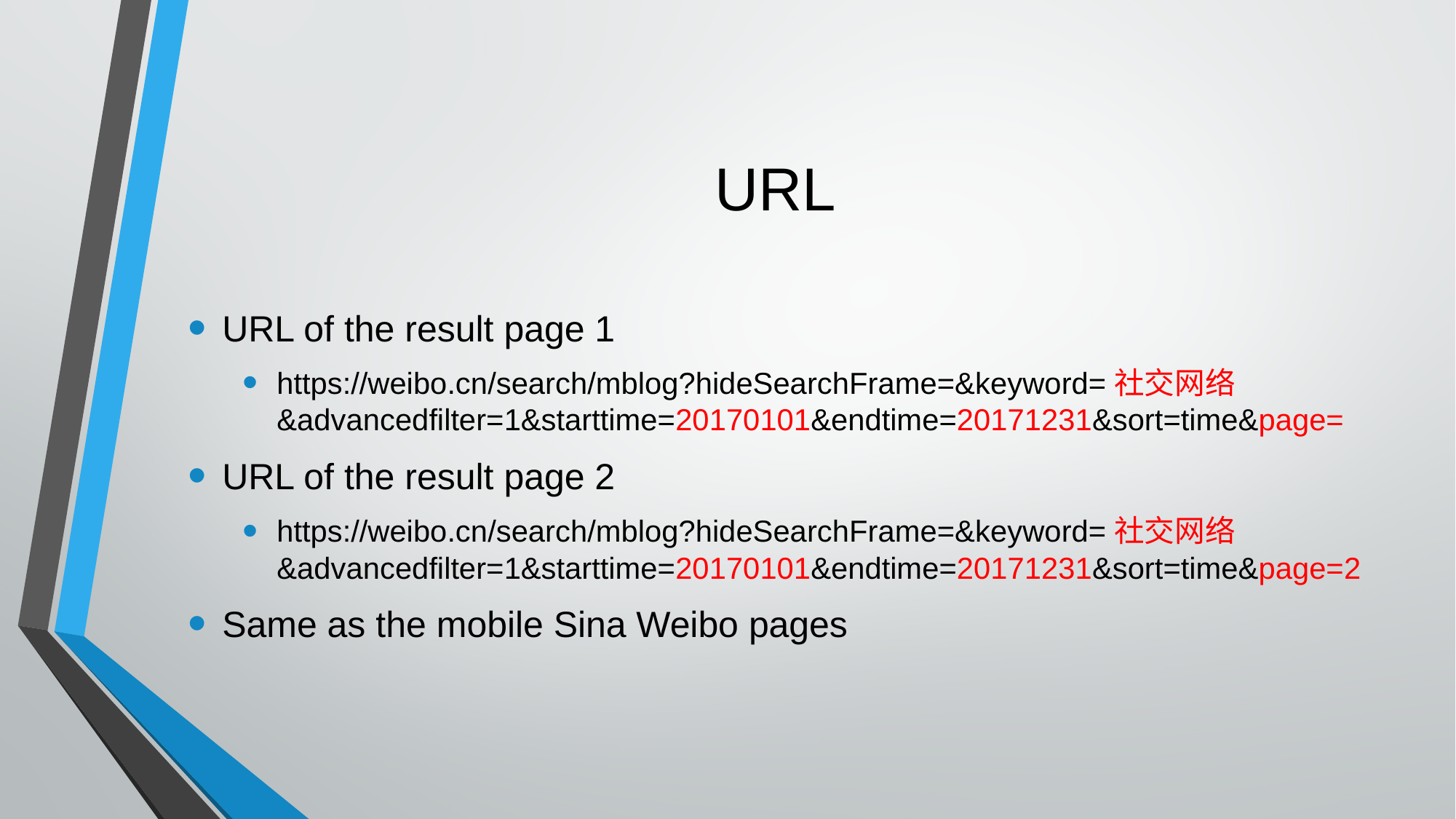

# URL
URL of the result page 1
https://weibo.cn/search/mblog?hideSearchFrame=&keyword=社交网络&advancedfilter=1&starttime=20170101&endtime=20171231&sort=time&page=
URL of the result page 2
https://weibo.cn/search/mblog?hideSearchFrame=&keyword=社交网络&advancedfilter=1&starttime=20170101&endtime=20171231&sort=time&page=2
Same as the mobile Sina Weibo pages